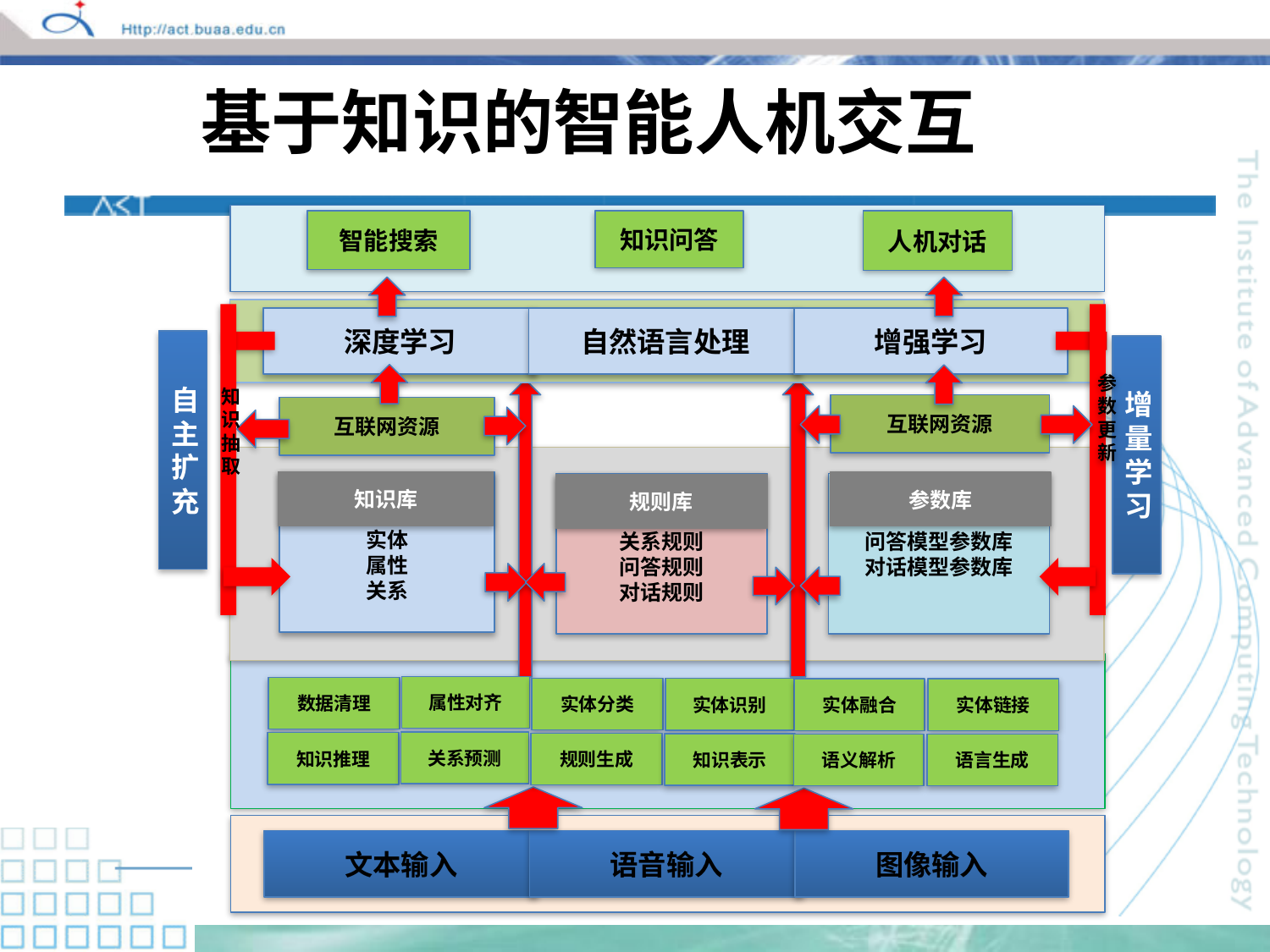

基于知识的智能人机交互

智能搜索
知识问答
人机对话

深度学习
自然语言处理
增强学习
自主扩充

增量学习
参数更新
知识抽取

互联网资源
互联网资源

知识库

实体
属性
关系
参数库

关系规则
问答规则
对话规则
问答模型参数库
对话模型参数库
规则库

属性对齐
数据清理
实体分类
实体识别
实体链接
实体融合
关系预测
知识推理
规则生成
知识表示
语言生成
语义解析

文本输入
语音输入
图像输入